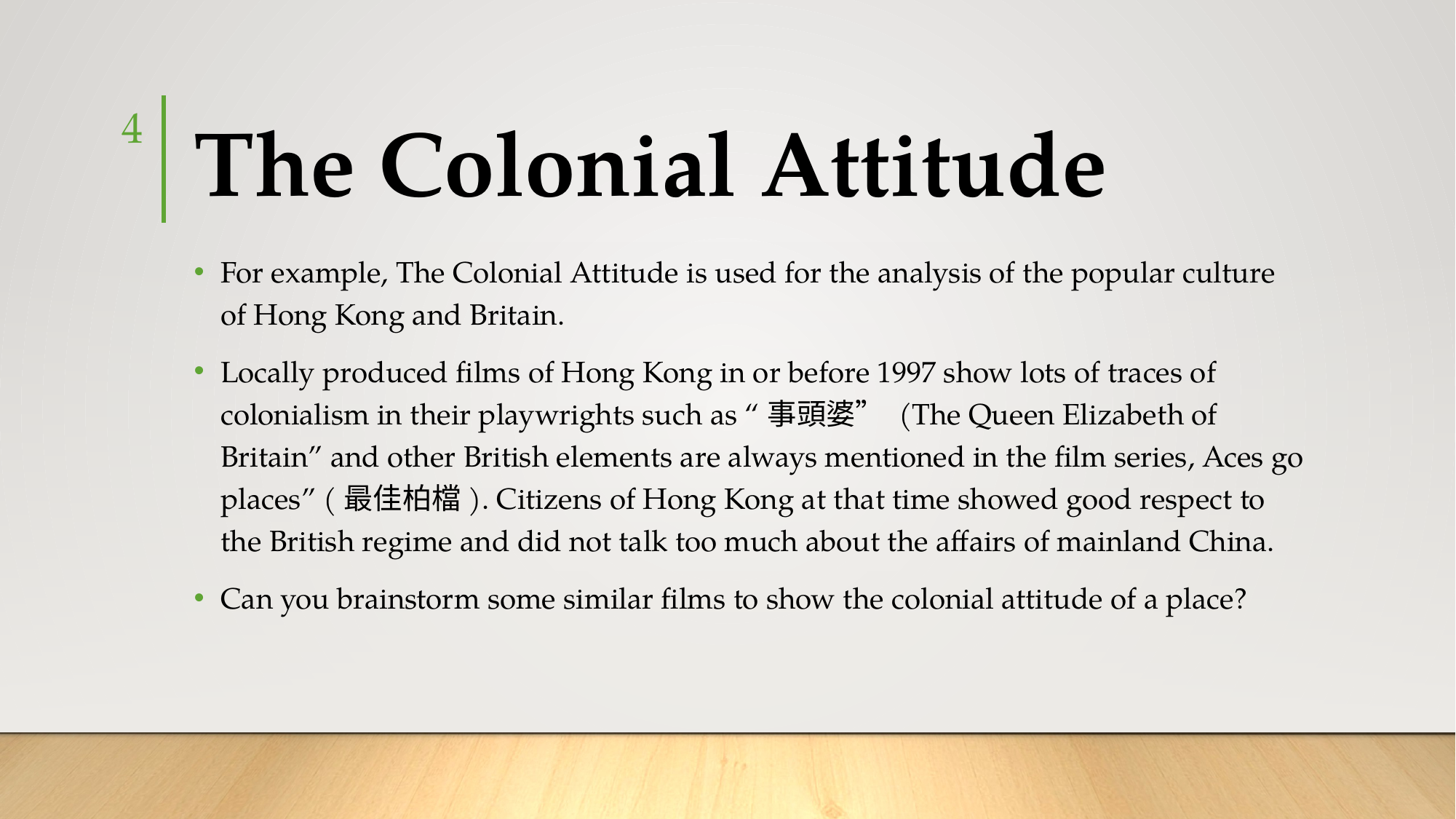

4
# The Colonial Attitude
For example, The Colonial Attitude is used for the analysis of the popular culture of Hong Kong and Britain.
Locally produced films of Hong Kong in or before 1997 show lots of traces of colonialism in their playwrights such as “事頭婆” (The Queen Elizabeth of Britain” and other British elements are always mentioned in the film series, Aces go places” (最佳柏檔). Citizens of Hong Kong at that time showed good respect to the British regime and did not talk too much about the affairs of mainland China.
Can you brainstorm some similar films to show the colonial attitude of a place?